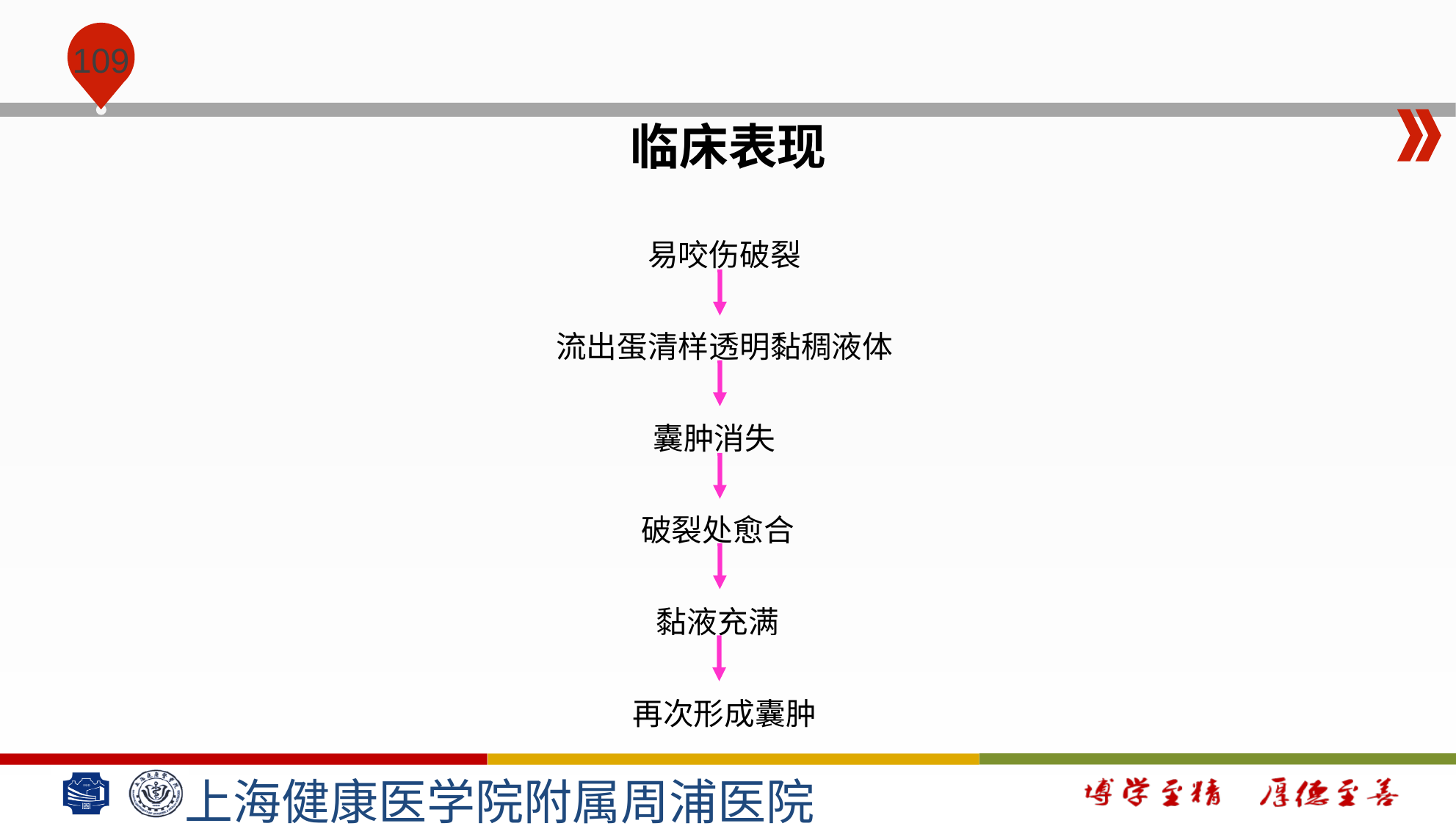

#

临床表现

易咬伤破裂
流出蛋清样透明黏稠液体
囊肿消失
破裂处愈合
黏液充满
再次形成囊肿